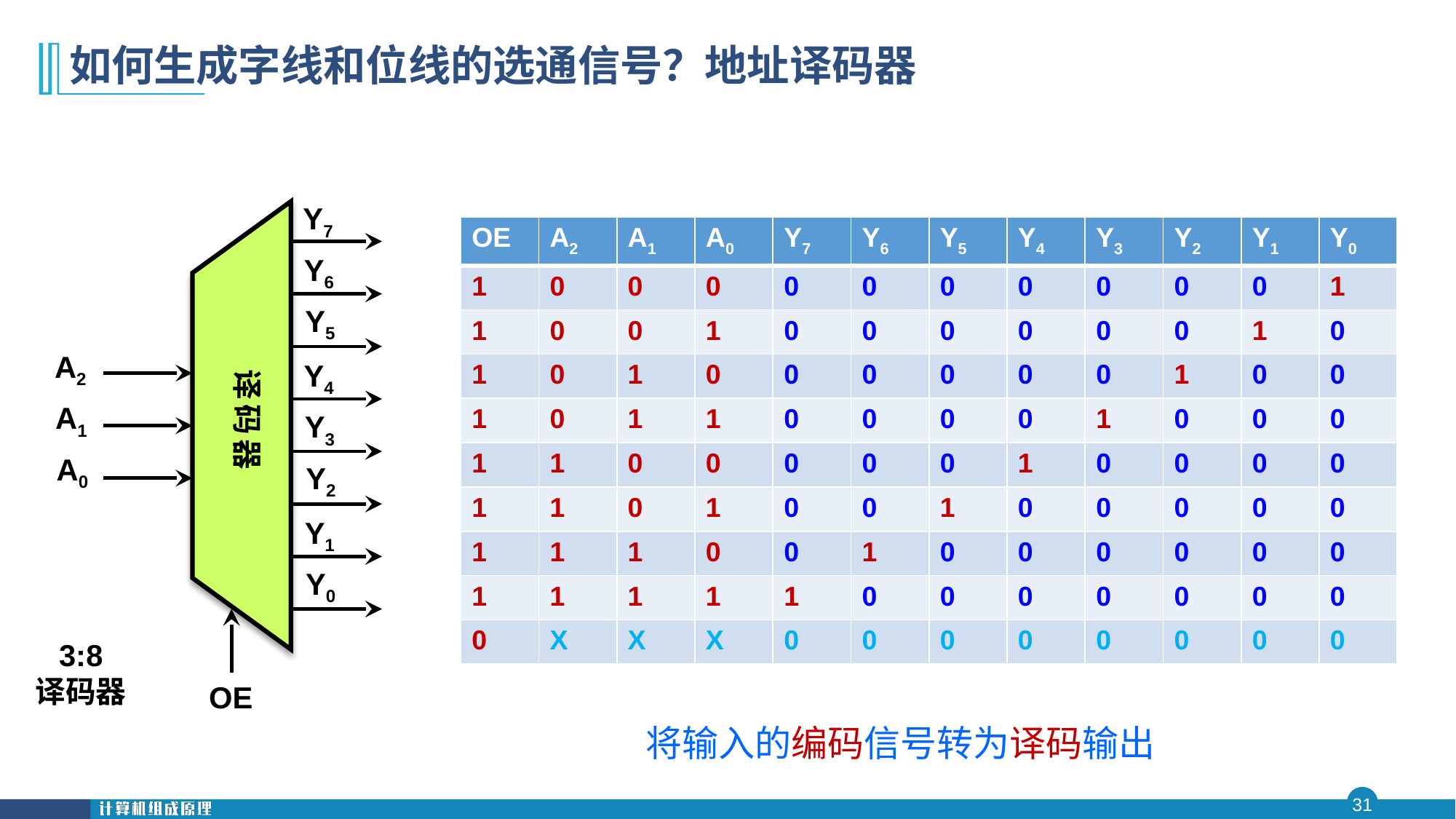

# 如何生成字线和位线的选通信号？地址译码器
Y7
Y6
Y5
A2
Y4
译码器

A1
Y3
A0
Y2
Y1
Y0
3:8
译码器
OE
| OE | A2 | A1 | A0 | Y7 | Y6 | Y5 | Y4 | Y3 | Y2 | Y1 | Y0 |
| --- | --- | --- | --- | --- | --- | --- | --- | --- | --- | --- | --- |
| 1 | 0 | 0 | 0 | 0 | 0 | 0 | 0 | 0 | 0 | 0 | 1 |
| 1 | 0 | 0 | 1 | 0 | 0 | 0 | 0 | 0 | 0 | 1 | 0 |
| 1 | 0 | 1 | 0 | 0 | 0 | 0 | 0 | 0 | 1 | 0 | 0 |
| 1 | 0 | 1 | 1 | 0 | 0 | 0 | 0 | 1 | 0 | 0 | 0 |
| 1 | 1 | 0 | 0 | 0 | 0 | 0 | 1 | 0 | 0 | 0 | 0 |
| 1 | 1 | 0 | 1 | 0 | 0 | 1 | 0 | 0 | 0 | 0 | 0 |
| 1 | 1 | 1 | 0 | 0 | 1 | 0 | 0 | 0 | 0 | 0 | 0 |
| 1 | 1 | 1 | 1 | 1 | 0 | 0 | 0 | 0 | 0 | 0 | 0 |
| 0 | X | X | X | 0 | 0 | 0 | 0 | 0 | 0 | 0 | 0 |
将输入的编码信号转为译码输出